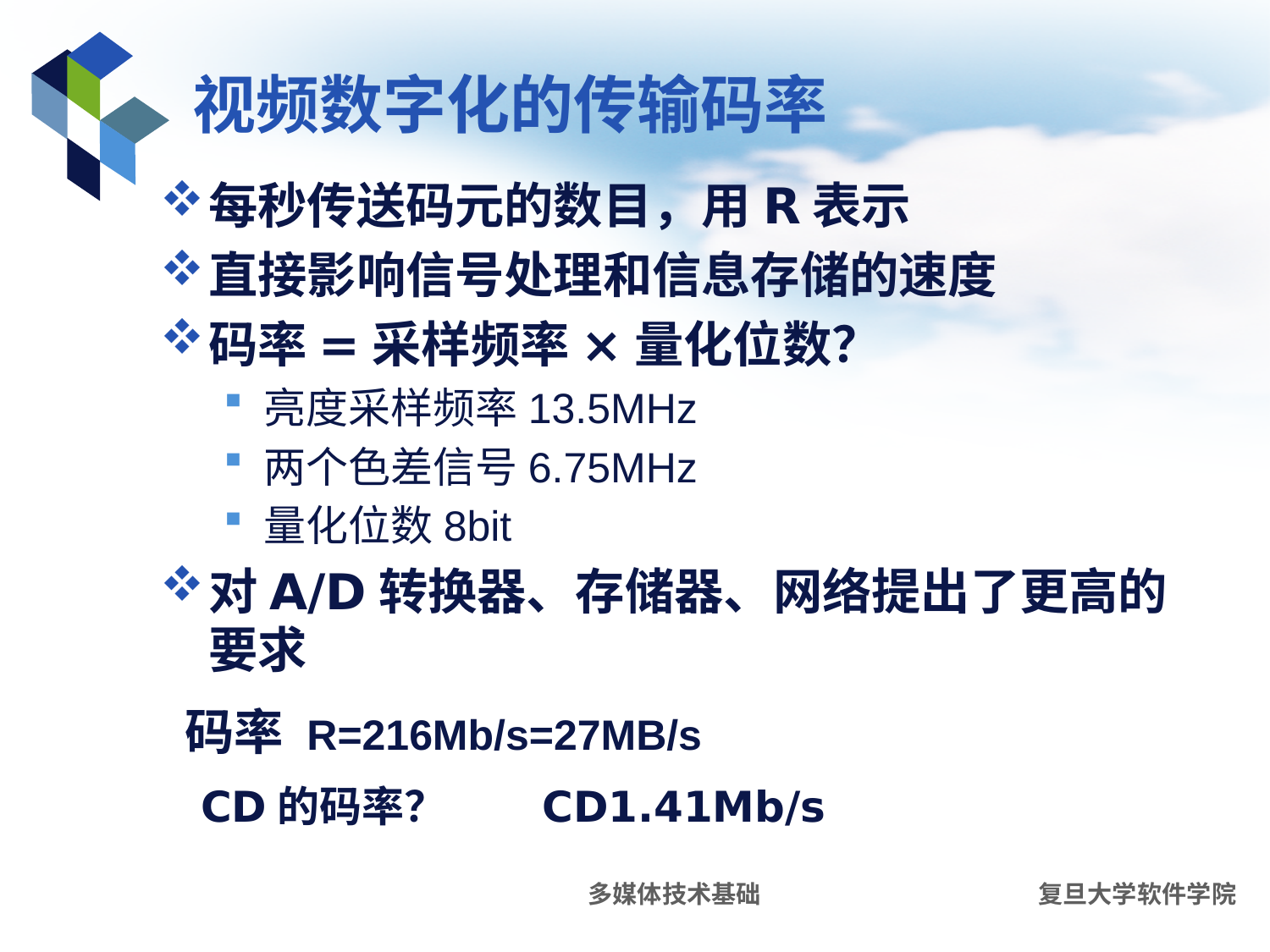

# 视频数字化的传输码率
每秒传送码元的数目，用R表示
直接影响信号处理和信息存储的速度
码率=采样频率×量化位数？
亮度采样频率13.5MHz
两个色差信号6.75MHz
量化位数8bit
对A/D转换器、存储器、网络提出了更高的要求
码率 R=216Mb/s=27MB/s
CD的码率？
CD1.41Mb/s
多媒体技术基础